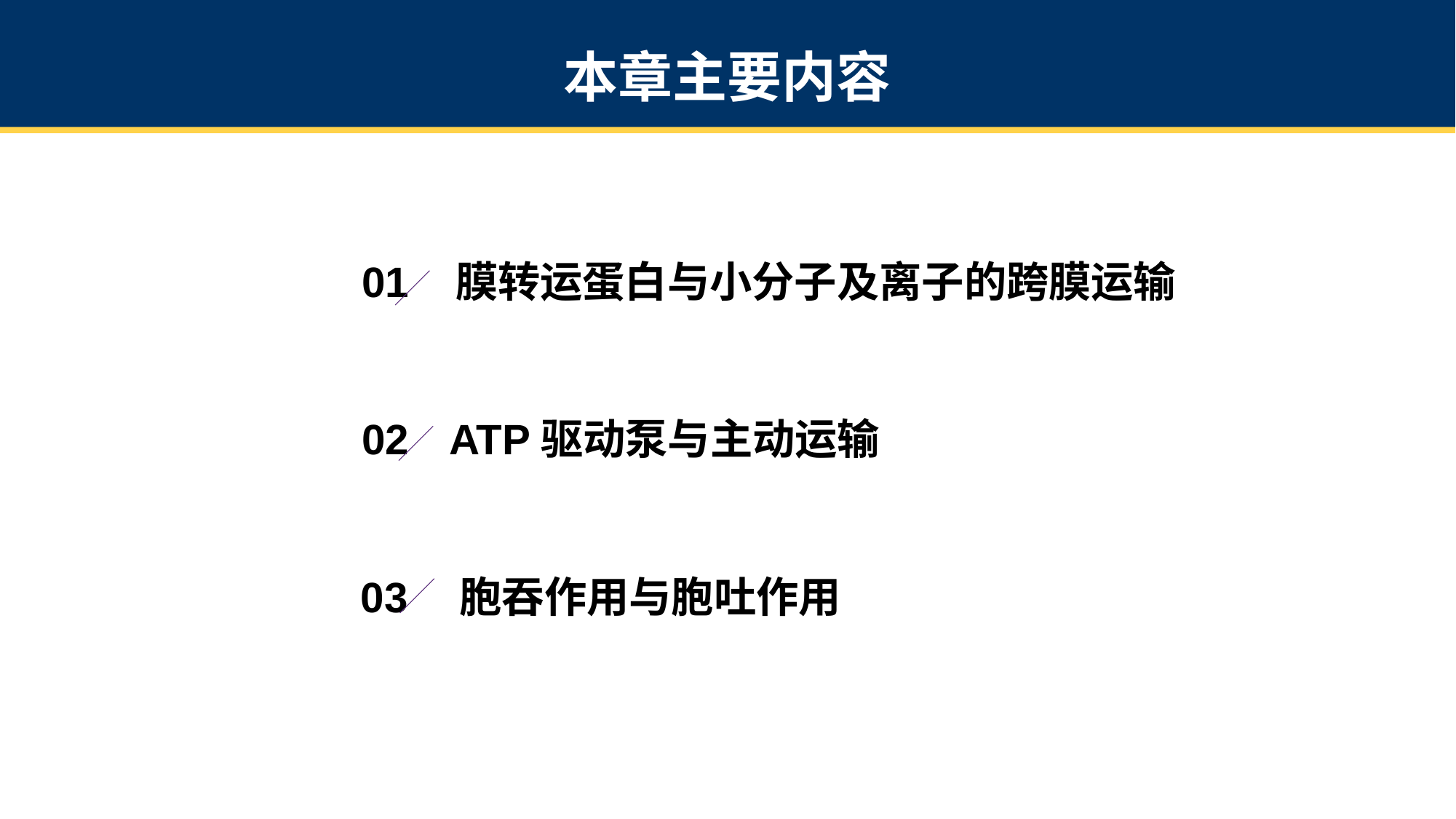

本章主要内容
01
膜转运蛋白与小分子及离子的跨膜运输
02
ATP驱动泵与主动运输
03
胞吞作用与胞吐作用